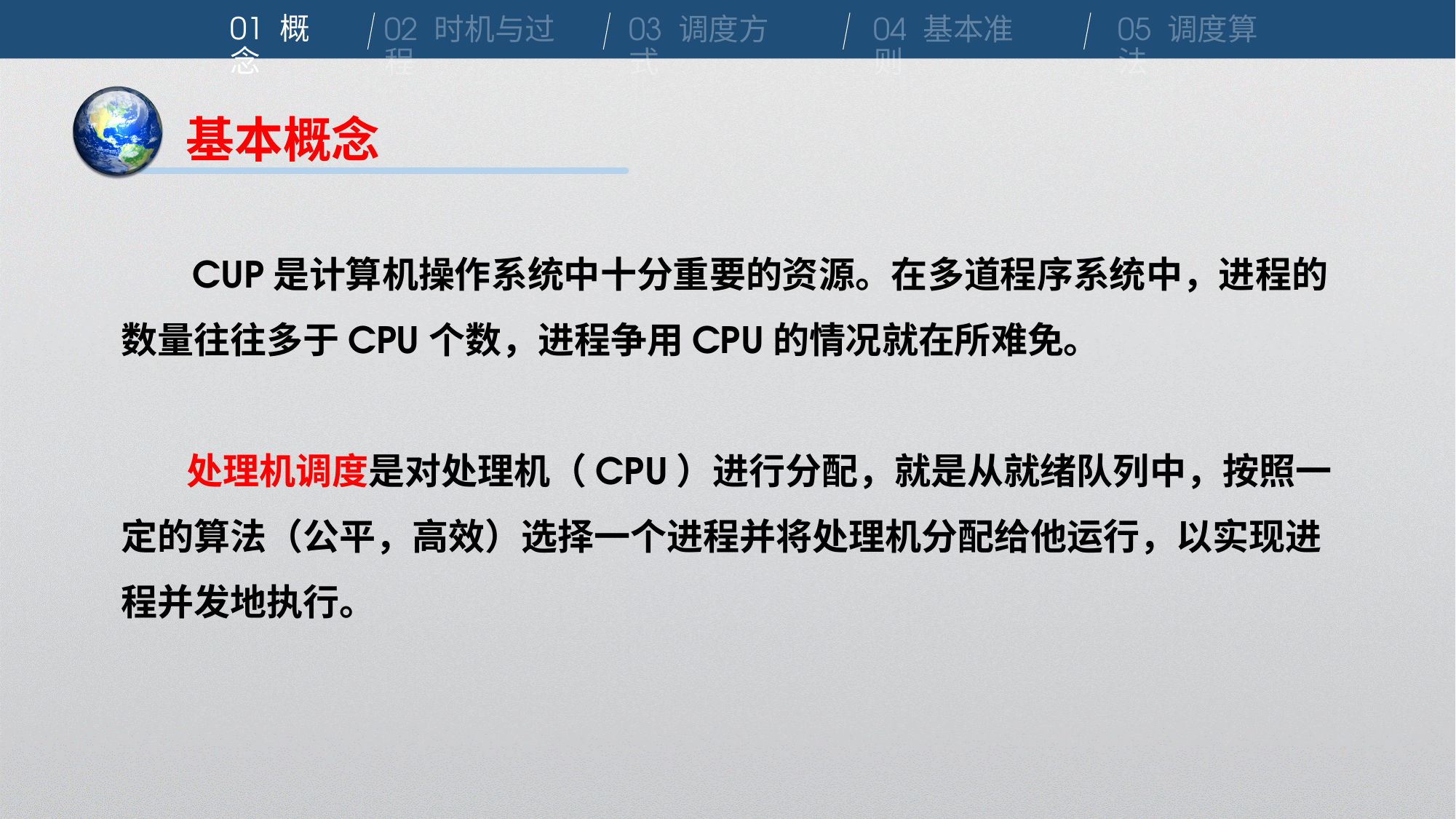

01 概念
02 时机与过程
03 调度方式
04 基本准则
05 调度算法
基本概念
       CUP是计算机操作系统中十分重要的资源。在多道程序系统中，进程的数量往往多于CPU个数，进程争用CPU的情况就在所难免。

       处理机调度是对处理机（CPU）进行分配，就是从就绪队列中，按照一定的算法（公平，高效）选择一个进程并将处理机分配给他运行，以实现进程并发地执行。